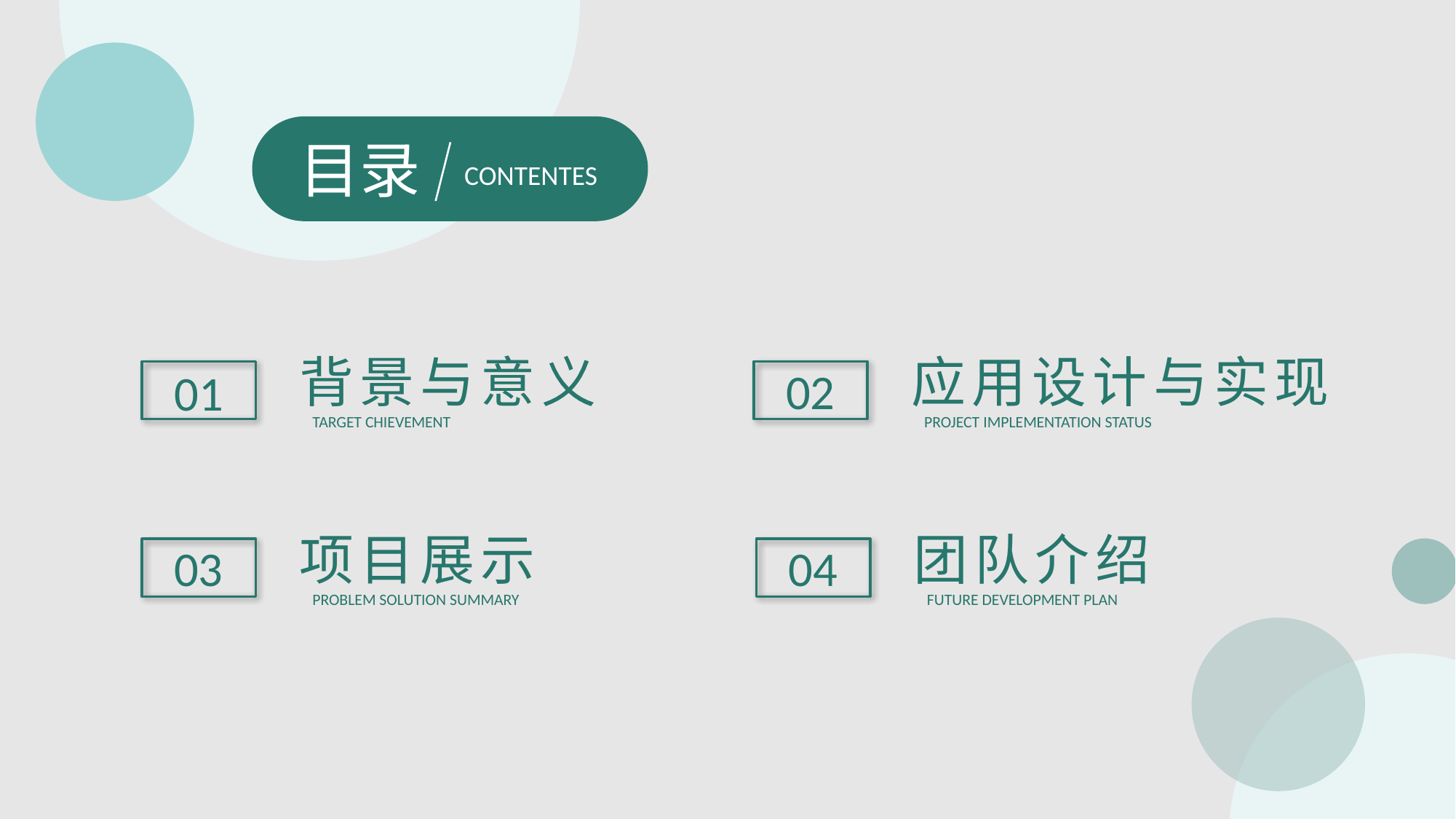

目录
CONTENTES
背景与意义
TARGET CHIEVEMENT
应用设计与实现
PROJECT IMPLEMENTATION STATUS
02

01

项目展示
PROBLEM SOLUTION SUMMARY
团队介绍
FUTURE DEVELOPMENT PLAN
04

03